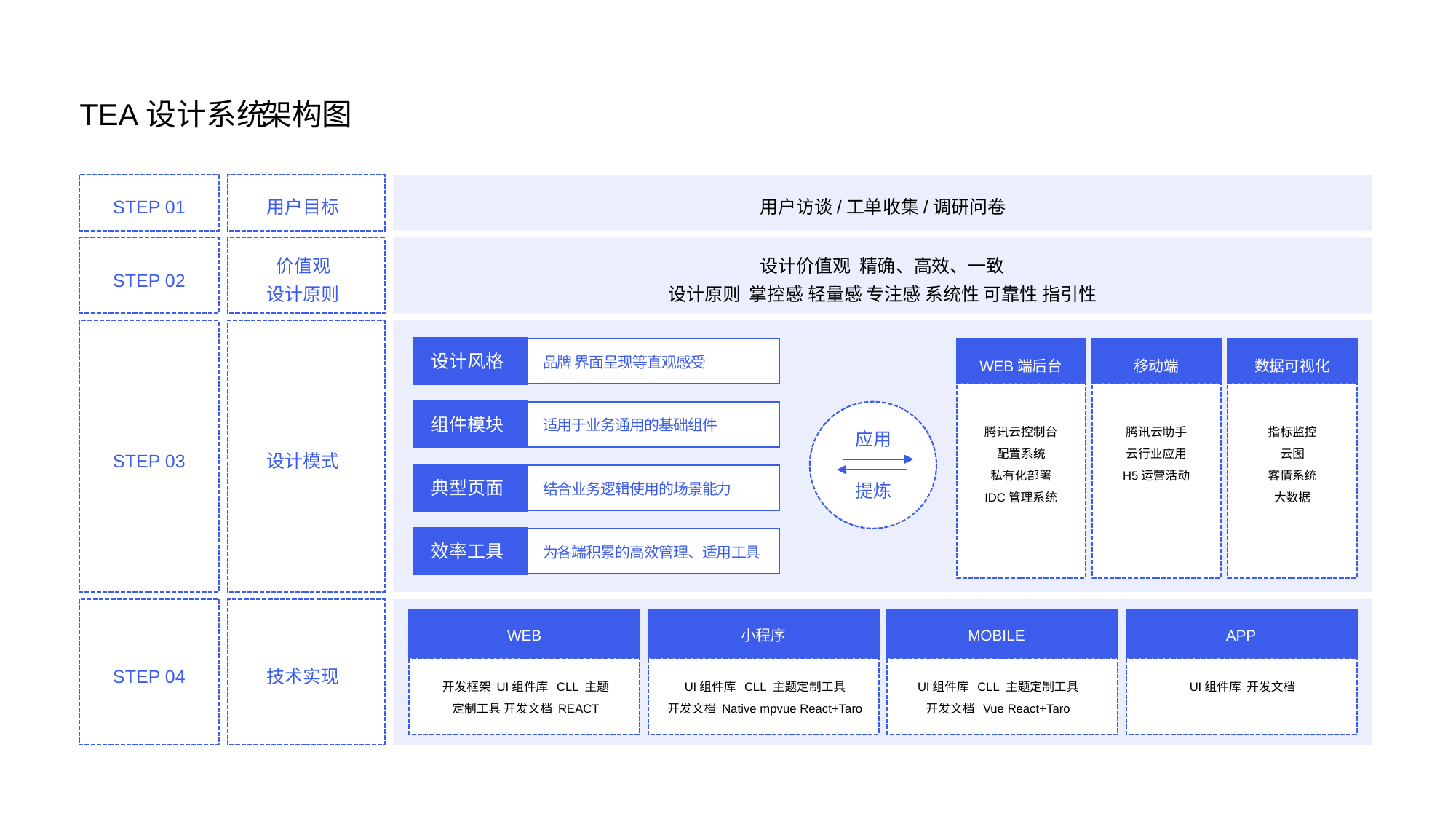

TEA设计系统
架构图

STEP 01
用户目标
用户访谈/工单收集/调研问卷

价值观
设计原则
设计价值观  精确、高效、一致
设计原则  掌控感 轻量感 专注感 系统性 可靠性 指引性
STEP 02

设计风格
品牌 界面呈现等直观感受

WEB端后台
移动端
数据可视化

组件模块
适用于业务通用的基础组件

腾讯云控制台
配置系统
私有化部署
IDC管理系统

腾讯云助手
云行业应用
H5运营活动
指标监控
云图
客情系统
大数据
应用
STEP 03
设计模式

典型页面
结合业务逻辑使用的场景能力
提炼

效率工具
为各端积累的高效管理、适用工具

WEB
小程序
MOBILE
APP
STEP 04
技术实现
开发框架 UI组件库  CLL 主题
定制工具 开发文档 REACT
UI组件库  CLL 主题定制工具
开发文档 Native mpvue React+Taro
UI组件库  CLL 主题定制工具
开发文档  Vue React+Taro
UI组件库  开发文档